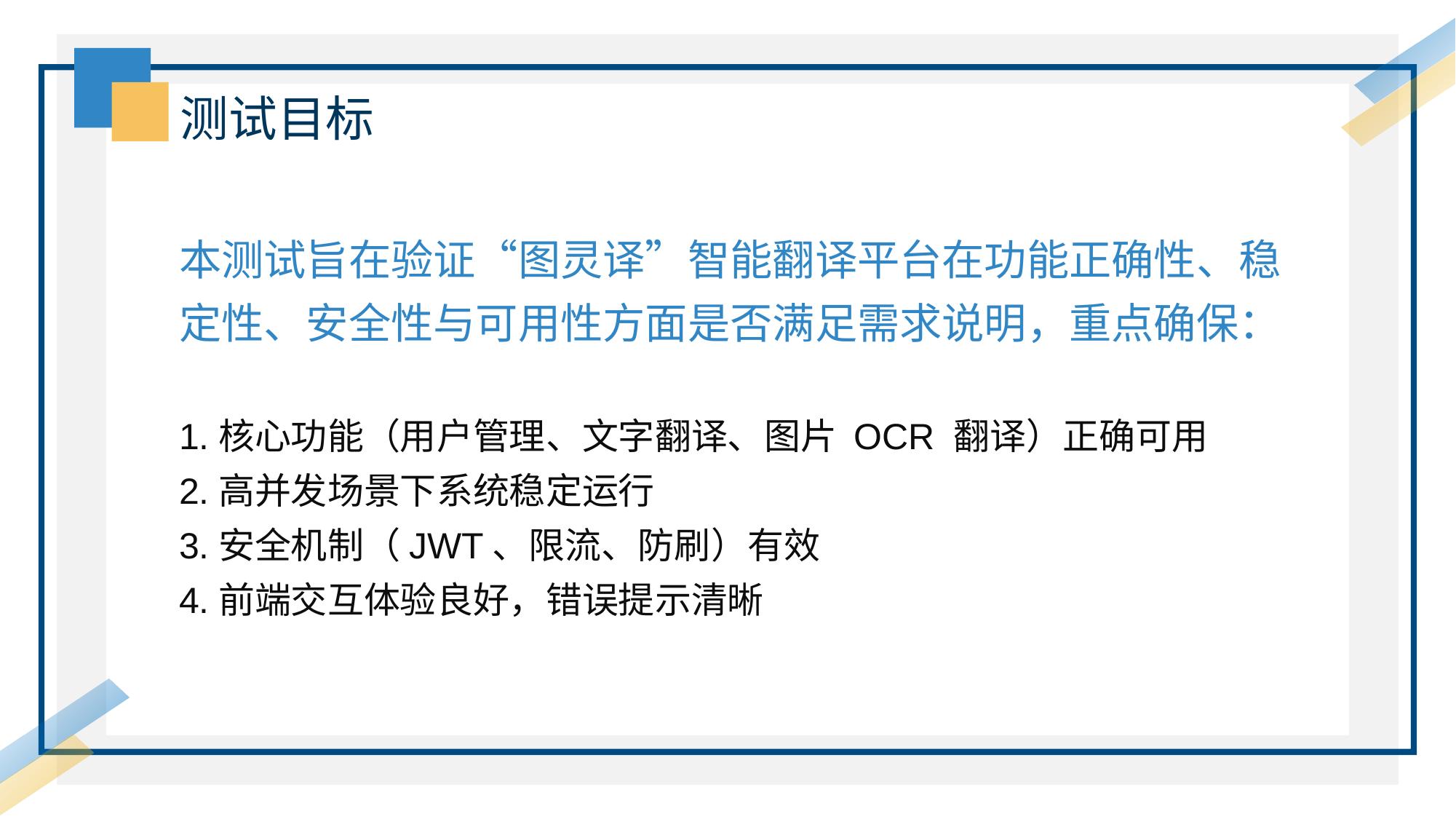

测试目标

本测试旨在验证“图灵译”智能翻译平台在功能正确性、稳定性、安全性与可用性方面是否满足需求说明，重点确保：

1.核心功能（用户管理、文字翻译、图片 OCR 翻译）正确可用
2.高并发场景下系统稳定运行
3.安全机制（JWT、限流、防刷）有效
4.前端交互体验良好，错误提示清晰